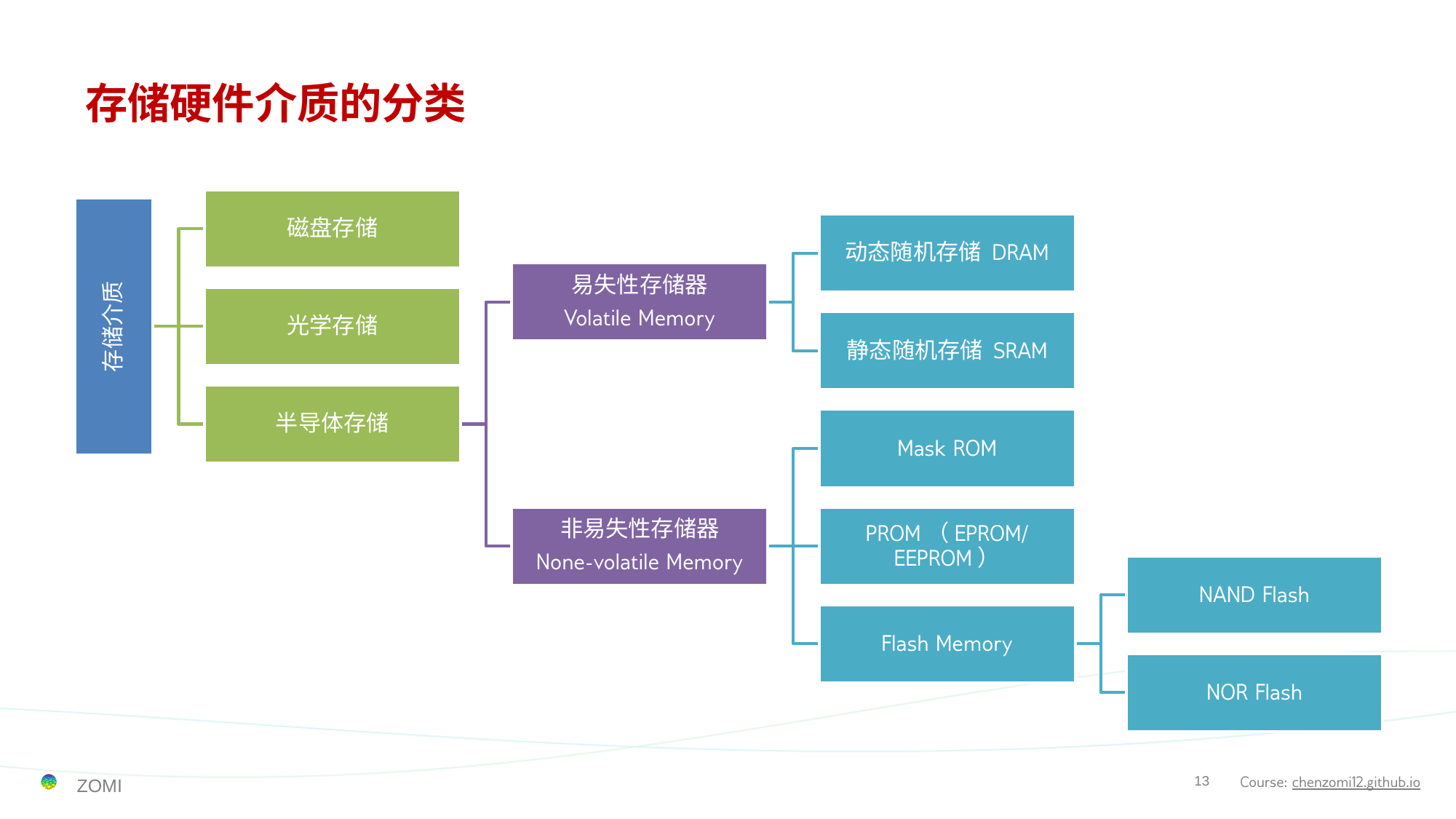

# 存储硬件介质的分类

存储介质
磁盘存储
光学存储
半导体存储
易失性存储器
Volatile Memory
动态随机存储 DRAM
静态随机存储 SRAM
非易失性存储器
None-volatile Memory
Mask ROM
PROM（EPROM/EEPROM）
Flash Memory
NAND Flash
NOR Flash